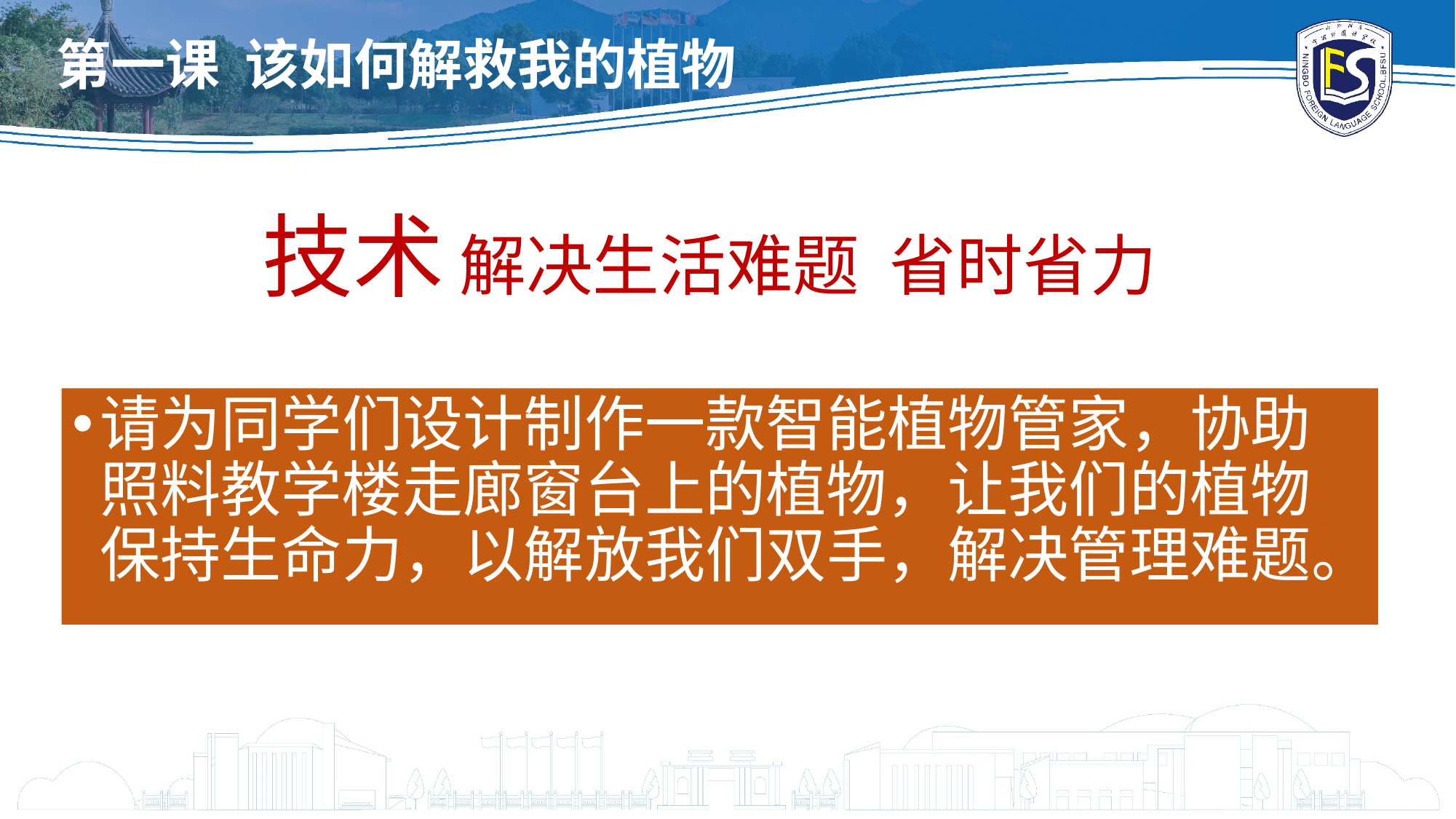

第一课  该如何解救我的植物
# 驱动性技术 解决生活难题  省时省力
请为同学们设计制作一款智能植物管家，协助照料教学楼走廊窗台上的植物，让我们的植物保持生命力，以解放我们双手，解决管理难题。